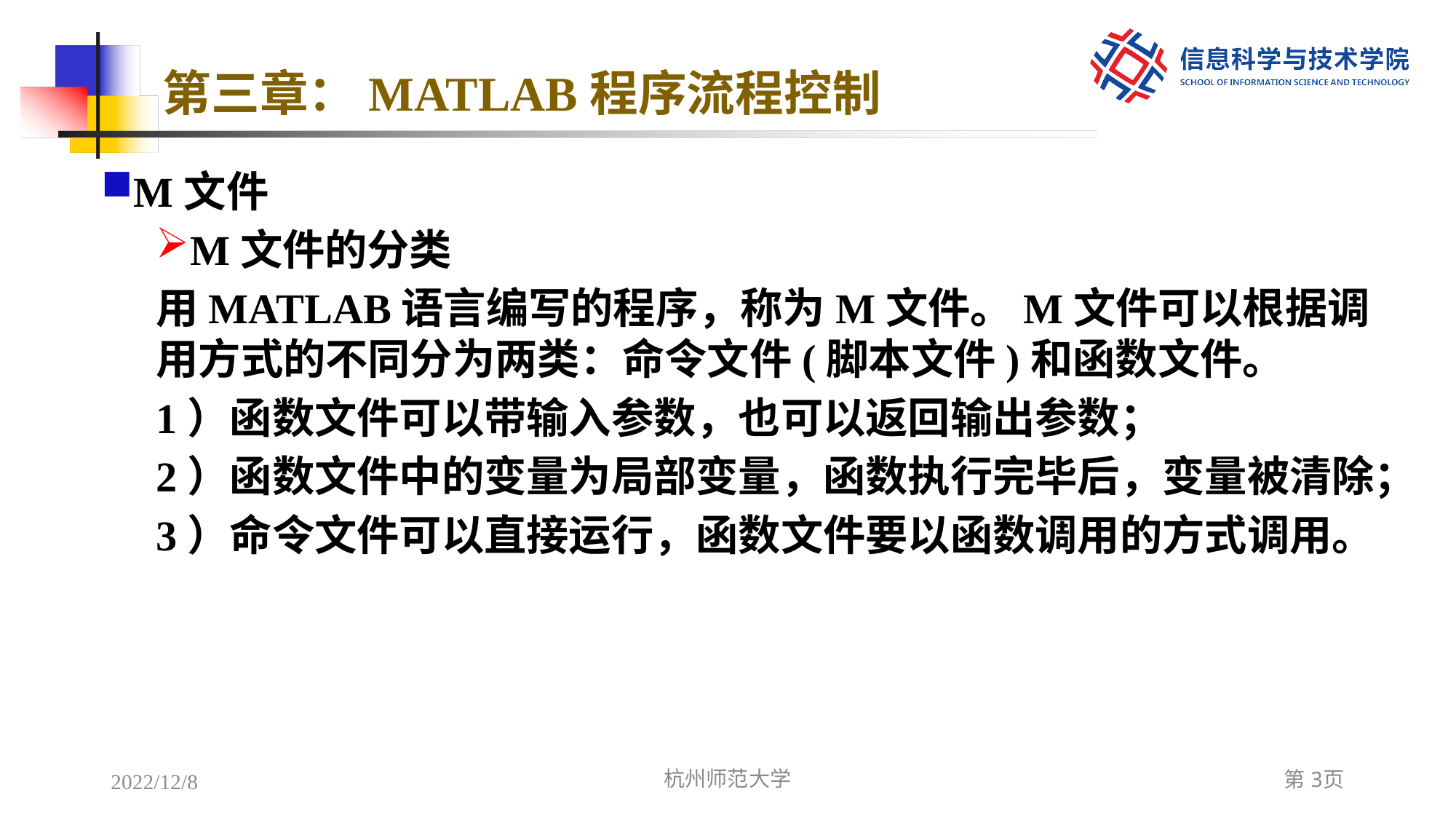

# 第三章：MATLAB程序流程控制
M文件
M文件的分类
用MATLAB语言编写的程序，称为M文件。M文件可以根据调用方式的不同分为两类：命令文件(脚本文件)和函数文件。
1）函数文件可以带输入参数，也可以返回输出参数；
2）函数文件中的变量为局部变量，函数执行完毕后，变量被清除；
3）命令文件可以直接运行，函数文件要以函数调用的方式调用。

2022/12/8
杭州师范大学
第3页